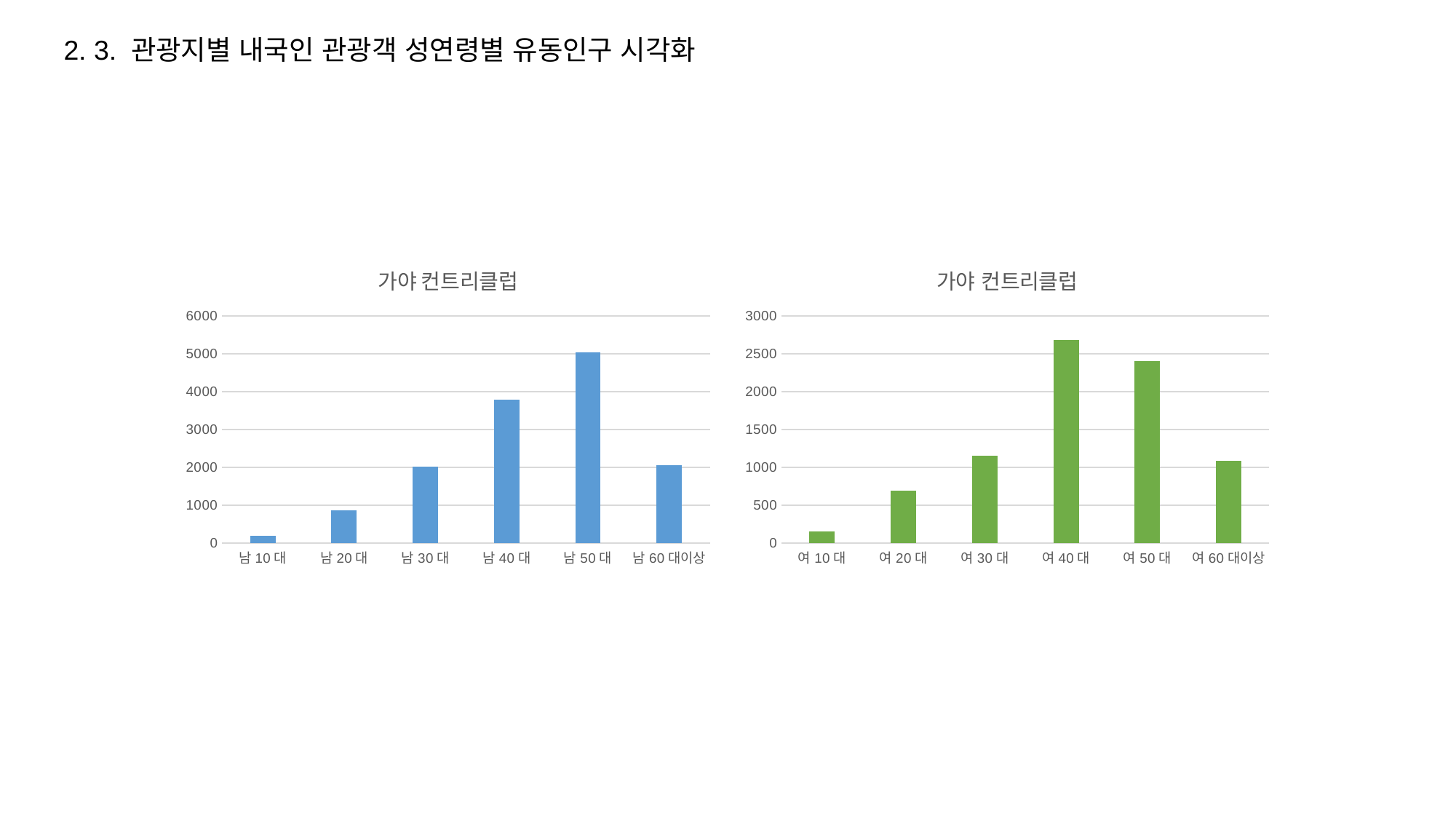

2. 3. 관광지별 내국인 관광객 성연령별 유동인구 시각화

### Chart:

| Category | 가야 컨트리클럽 |
|---|---|
| 남10대 | 189.86999999999946 |
| 남20대 | 859.6100000000004 |
| 남30대 | 2025.0300000000013 |
| 남40대 | 3793.4899999999984 |
| 남50대 | 5042.709999999999 |
| 남60대이상 | 2047.9000000000037 |

### Chart: 가야 컨트리클럽

| Category |  |
|---|---|
| 여10대 | 154.97999999999942 |
| 여20대 | 695.6500000000002 |
| 여30대 | 1155.020000000001 |
| 여40대 | 2678.739999999996 |
| 여50대 | 2400.790000000002 |
| 여60대이상 | 1088.6999999999987 |